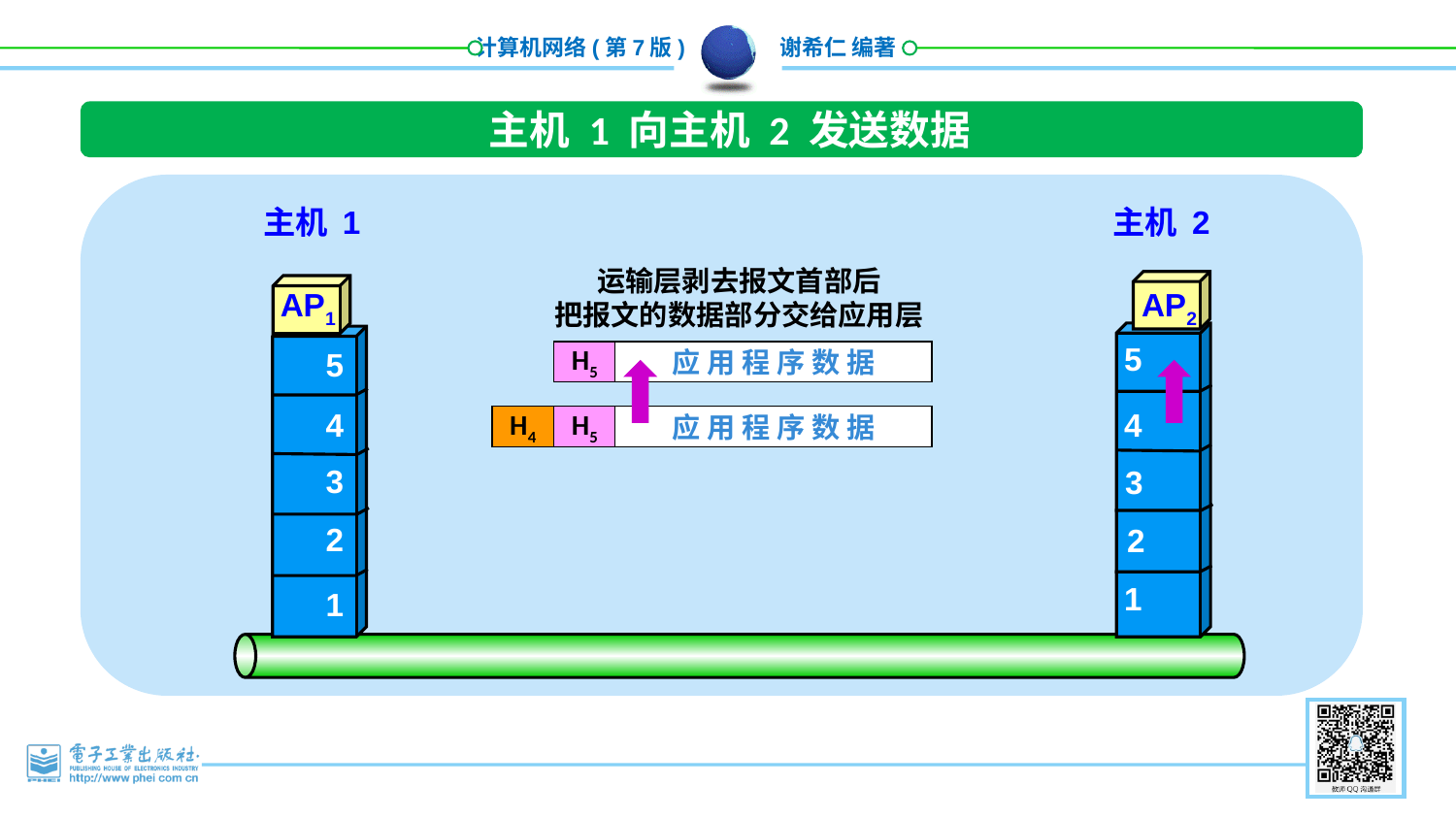

主机 1 向主机 2 发送数据

主机 1
主机 2
运输层剥去报文首部后
把报文的数据部分交给应用层

AP1
AP2

5
5
H5
应 用 程 序 数 据

4
4
H4
H5
应 用 程 序 数 据

3
3

2
2

1
1